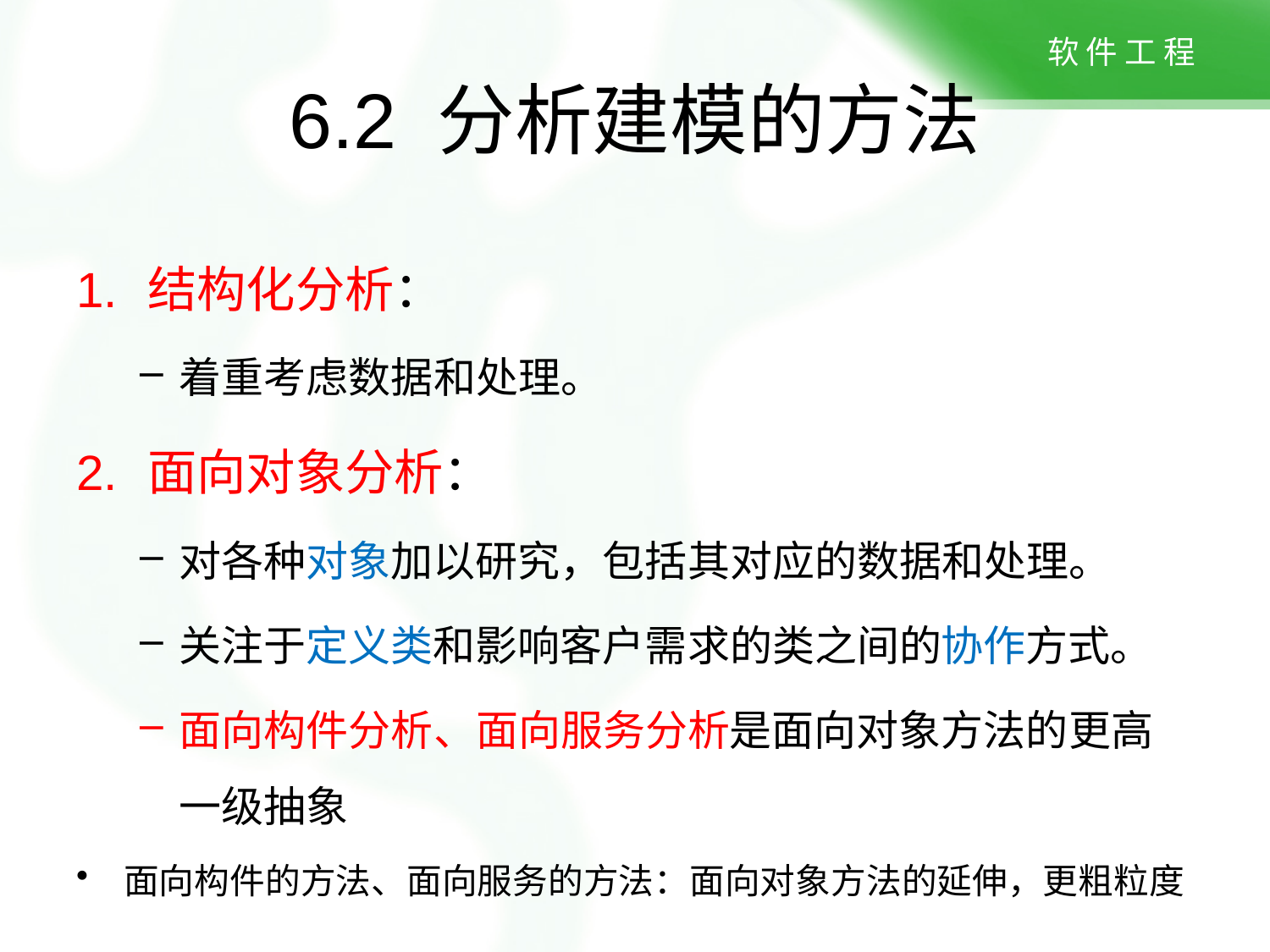

# 6.2 分析建模的方法
结构化分析：
着重考虑数据和处理。
面向对象分析：
对各种对象加以研究，包括其对应的数据和处理。
关注于定义类和影响客户需求的类之间的协作方式。
面向构件分析、面向服务分析是面向对象方法的更高一级抽象
面向构件的方法、面向服务的方法：面向对象方法的延伸，更粗粒度